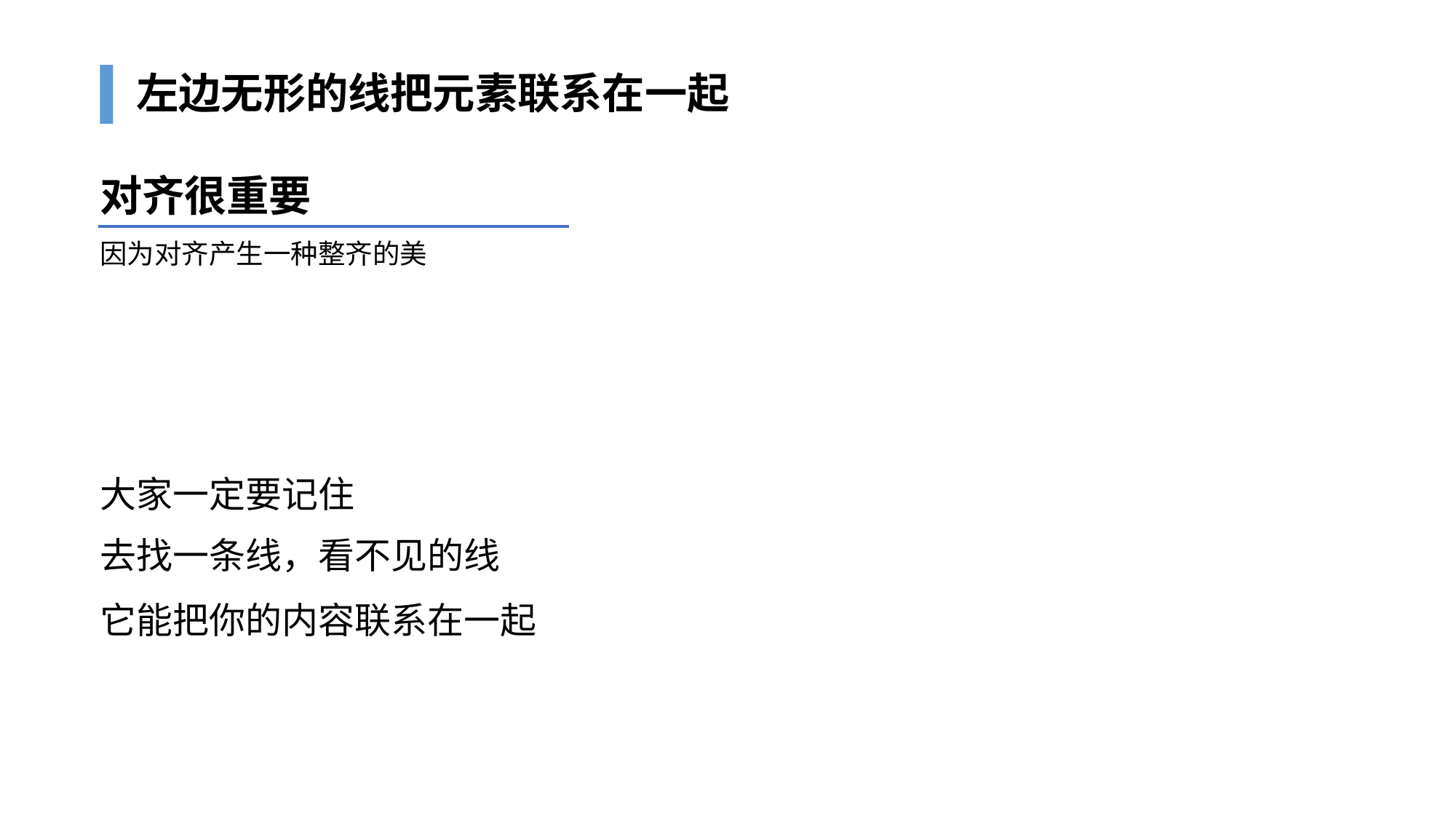

# 左边无形的线把元素联系在一起
对齐很重要
因为对齐产生一种整齐的美
大家一定要记住
去找一条线，看不见的线
它能把你的内容联系在一起